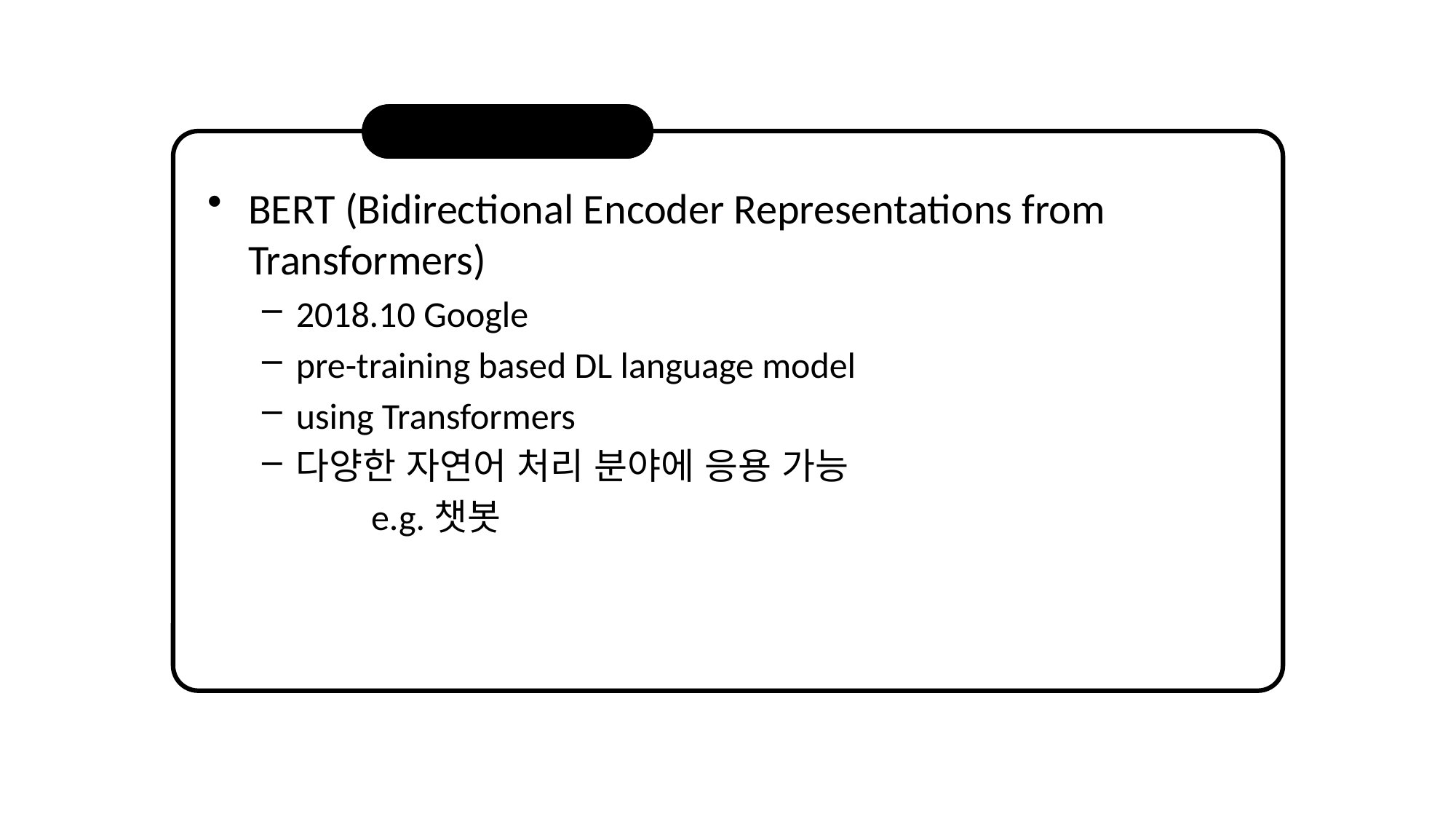

#
BERT (Bidirectional Encoder Representations from Transformers)
2018.10 Google
pre-training based DL language model
using Transformers
다양한 자연어 처리 분야에 응용 가능
	e.g.챗봇